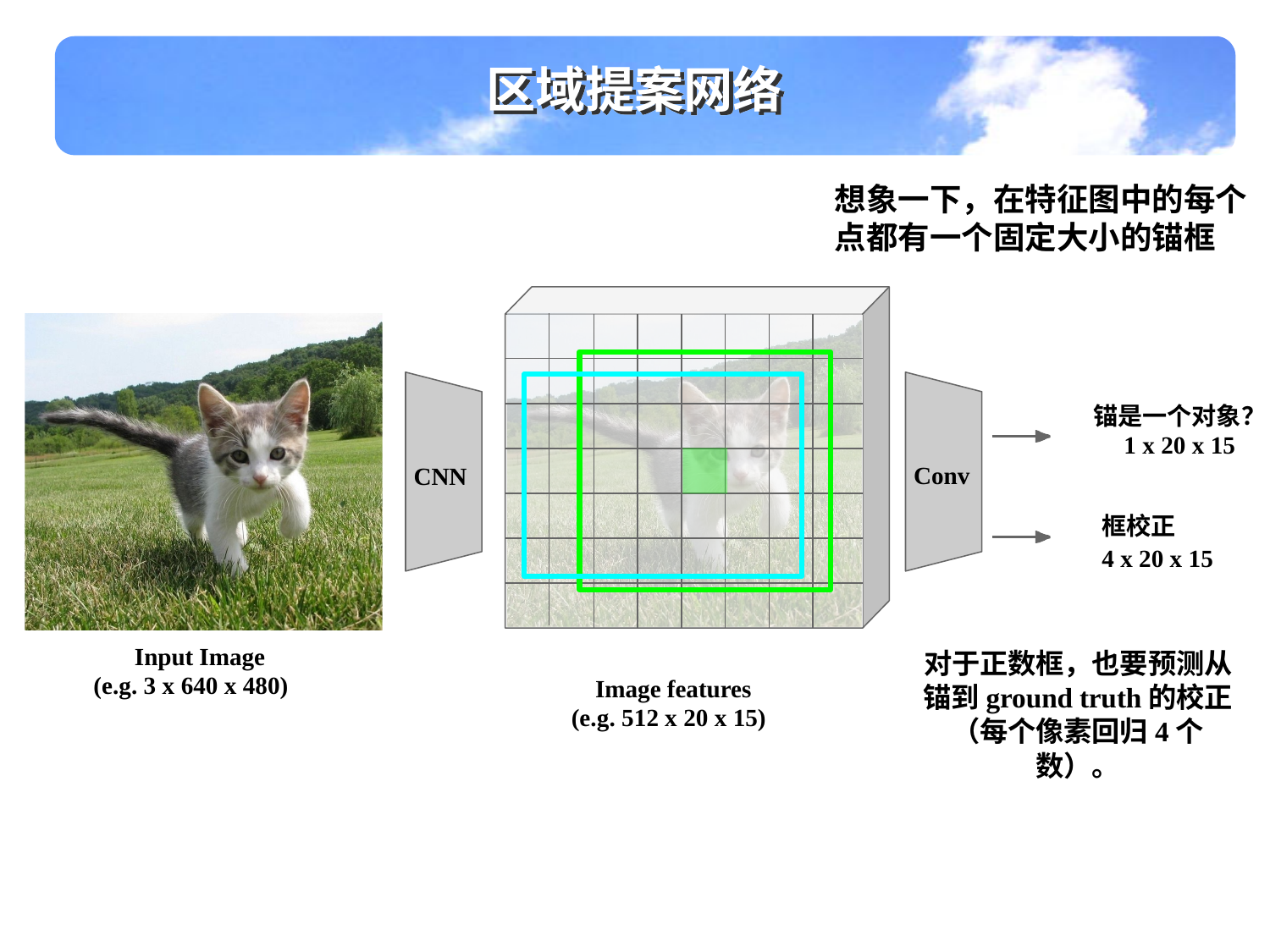

区域提案网络
想象一下，在特征图中的每个点都有一个固定大小的锚框

锚是一个对象？
1 x 20 x 15

Conv
CNN
框校正
4 x 20 x 15

Input Image  (e.g. 3 x 640 x 480)
对于正数框，也要预测从锚到ground truth的校正（每个像素回归4个数）。
Image features  (e.g. 512 x 20 x 15)